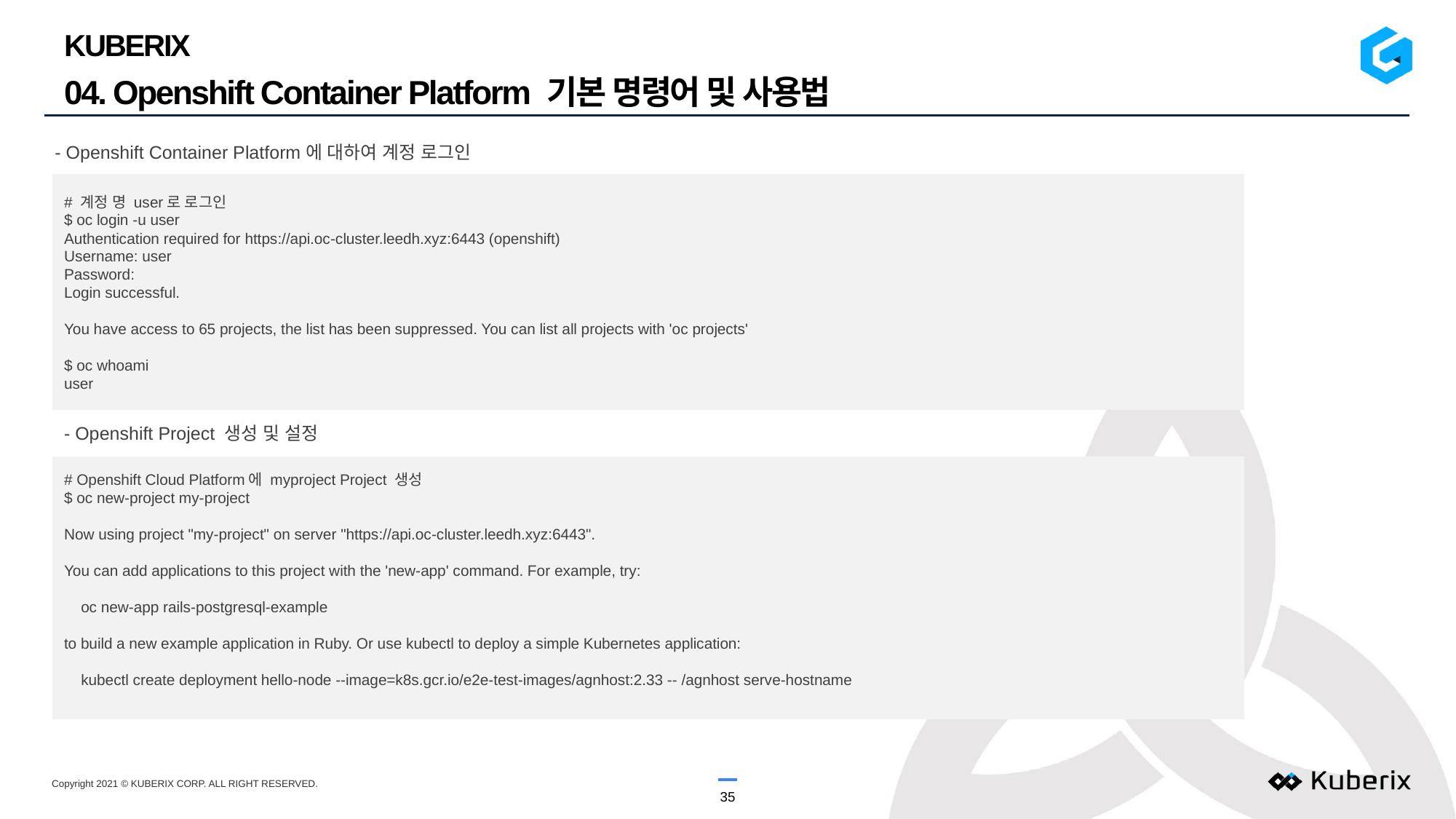

KUBERIX
04. Openshift Container Platform 기본 명령어 및 사용법
- Openshift Container Platform에 대하여 계정 로그인
# 계정 명 user로 로그인
$ oc login -u user
Authentication required for https://api.oc-cluster.leedh.xyz:6443 (openshift)
Username: user
Password:
Login successful.

You have access to 65 projects, the list has been suppressed. You can list all projects with 'oc projects'

$ oc whoami
user
- Openshift Project 생성 및 설정
# Openshift Cloud Platform에 myproject Project 생성
$ oc new-project my-project

Now using project "my-project" on server "https://api.oc-cluster.leedh.xyz:6443".

You can add applications to this project with the 'new-app' command. For example, try:

    oc new-app rails-postgresql-example

to build a new example application in Ruby. Or use kubectl to deploy a simple Kubernetes application:

    kubectl create deployment hello-node --image=k8s.gcr.io/e2e-test-images/agnhost:2.33 -- /agnhost serve-hostname